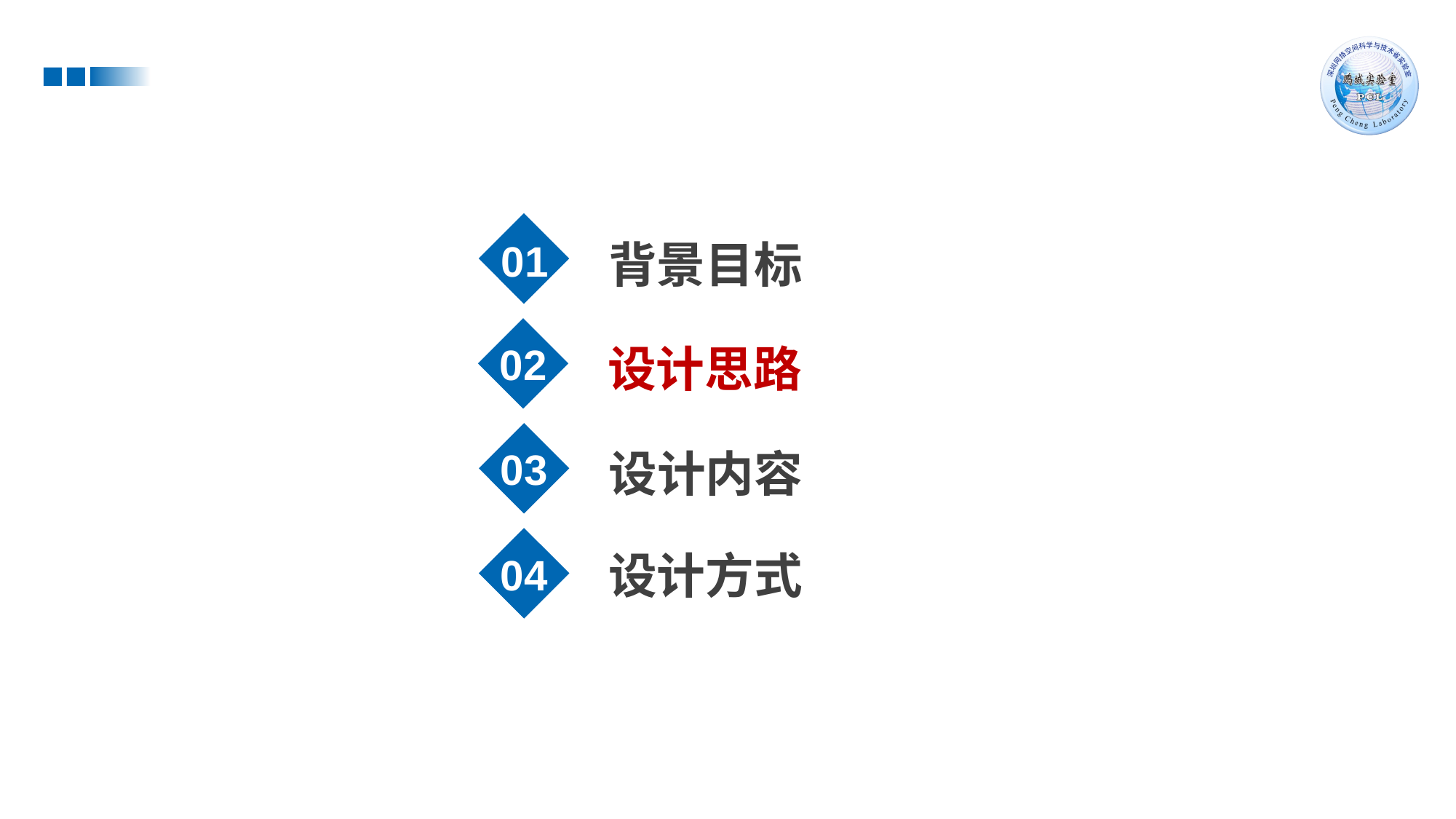

01

02

03

04
背景目标
设计思路
设计内容
设计方式